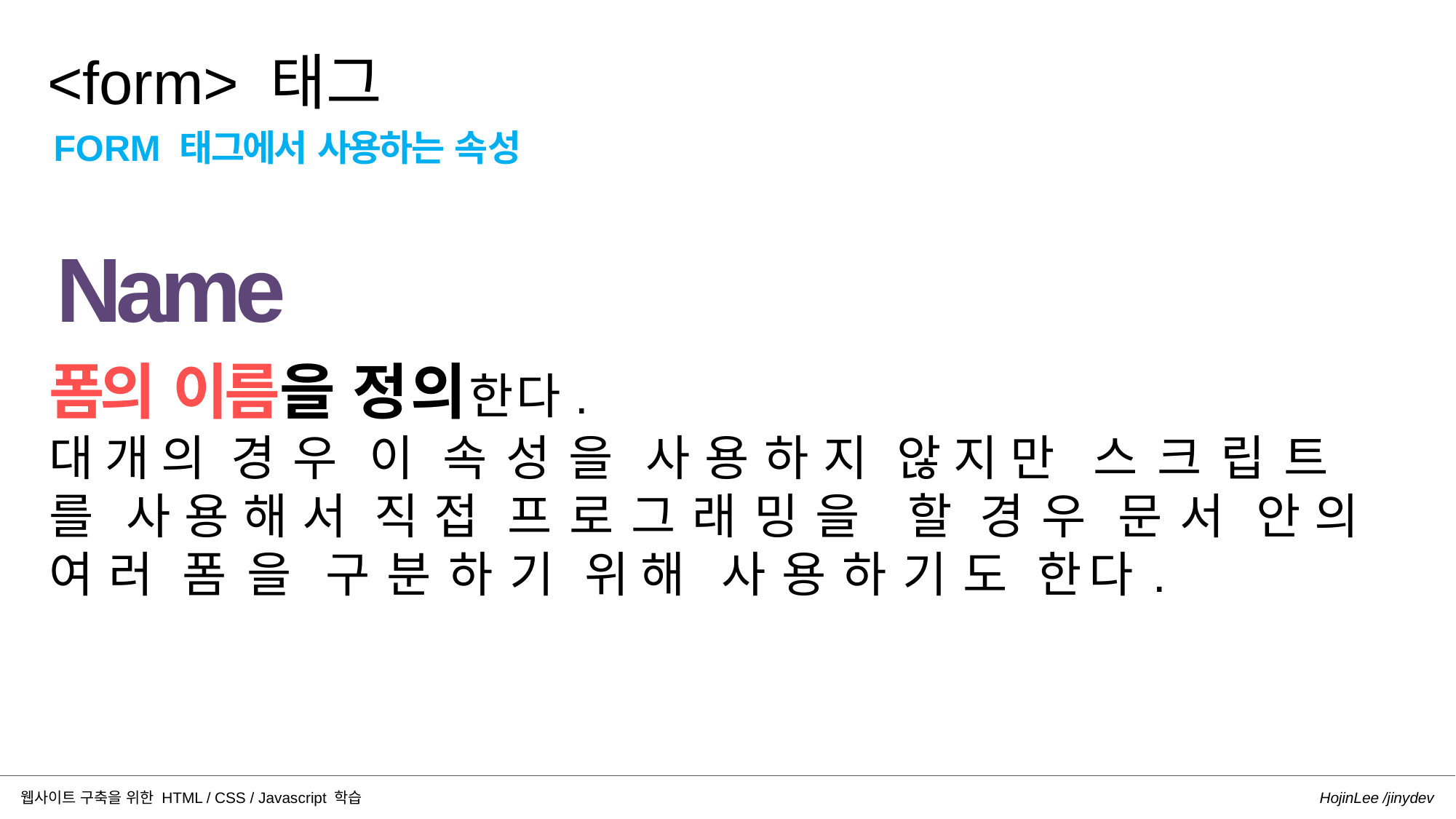

<form> 태그
FORM 태그에서 사용하는 속성
# Name
폼의 이름을 정의한다.
대개의 경우 이 속성을 사용하지 않지만 스크립트를 사용해서 직접 프로그래밍을 할 경우 문서 안의 여러 폼을 구분하기 위해 사용하기도 한다.
HojinLee /jinydev
웹사이트 구축을 위한 HTML / CSS / Javascript 학습